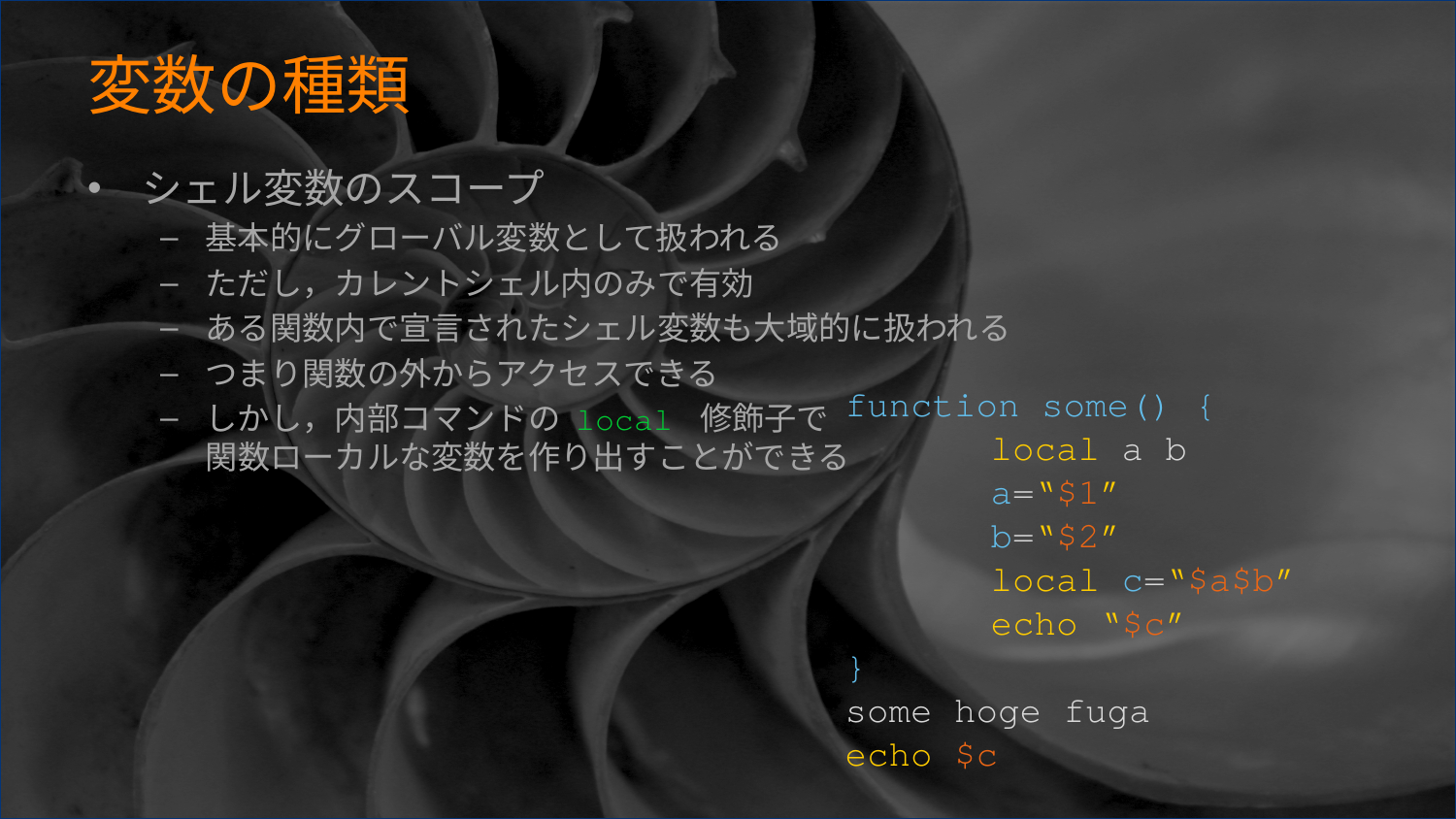

# 変数の種類
シェル変数のスコープ
基本的にグローバル変数として扱われる
ただし，カレントシェル内のみで有効
ある関数内で宣言されたシェル変数も大域的に扱われる
つまり関数の外からアクセスできる
しかし，内部コマンドの local 修飾子で
関数ローカルな変数を作り出すことができる
function some() {
	local a b
	a=“$1”
	b=“$2”
	local c=“$a$b”
	echo “$c”
}
some hoge fuga
echo $c